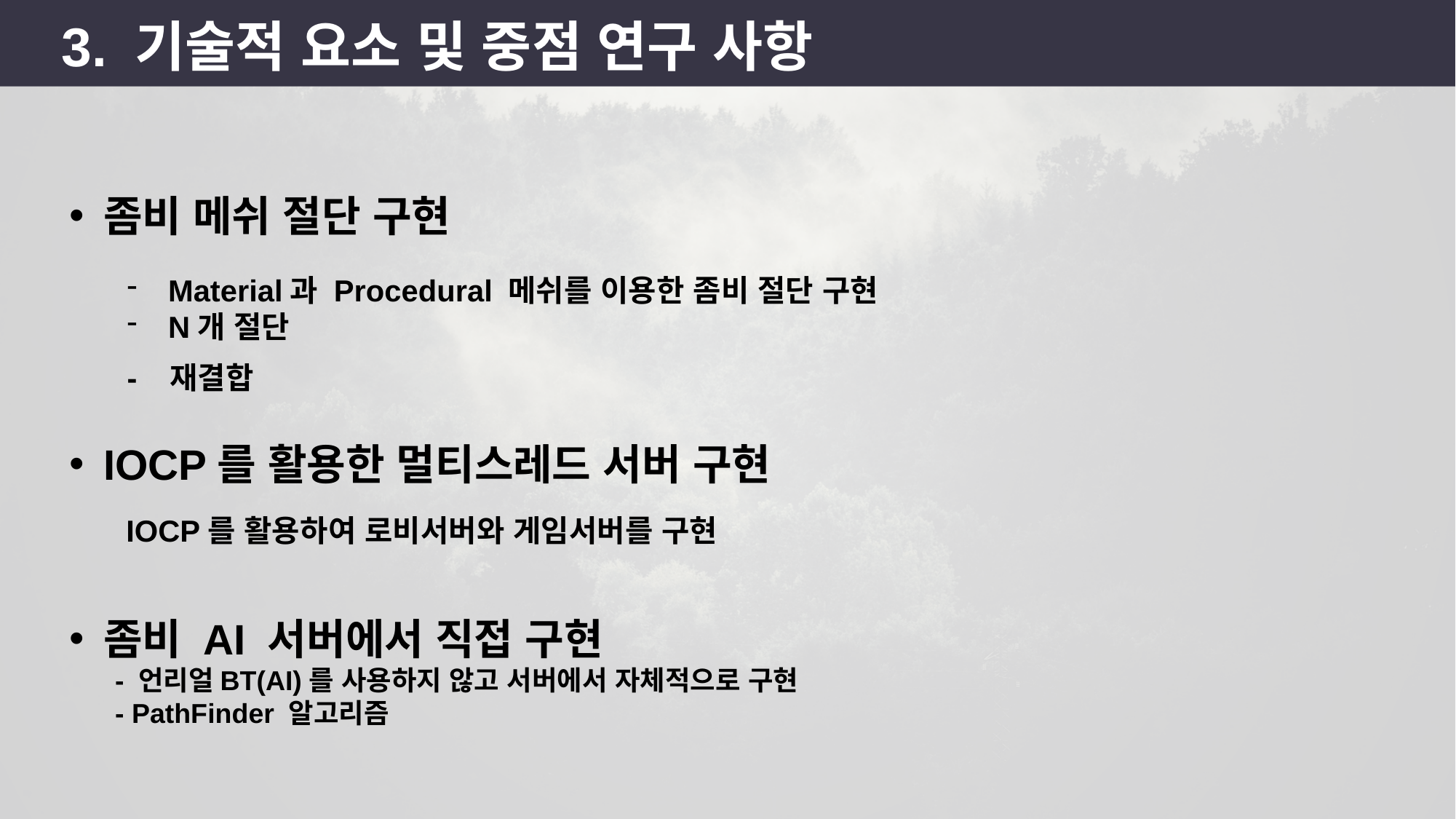

3. 기술적 요소 및 중점 연구 사항

좀비 메쉬 절단 구현
Material과 Procedural 메쉬를 이용한 좀비 절단 구현
N개 절단

-   재결합

IOCP를 활용한 멀티스레드 서버 구현

IOCP를 활용하여 로비서버와 게임서버를 구현

좀비 AI 서버에서 직접 구현
      - 언리얼BT(AI)를 사용하지 않고 서버에서 자체적으로 구현
      - PathFinder 알고리즘
7